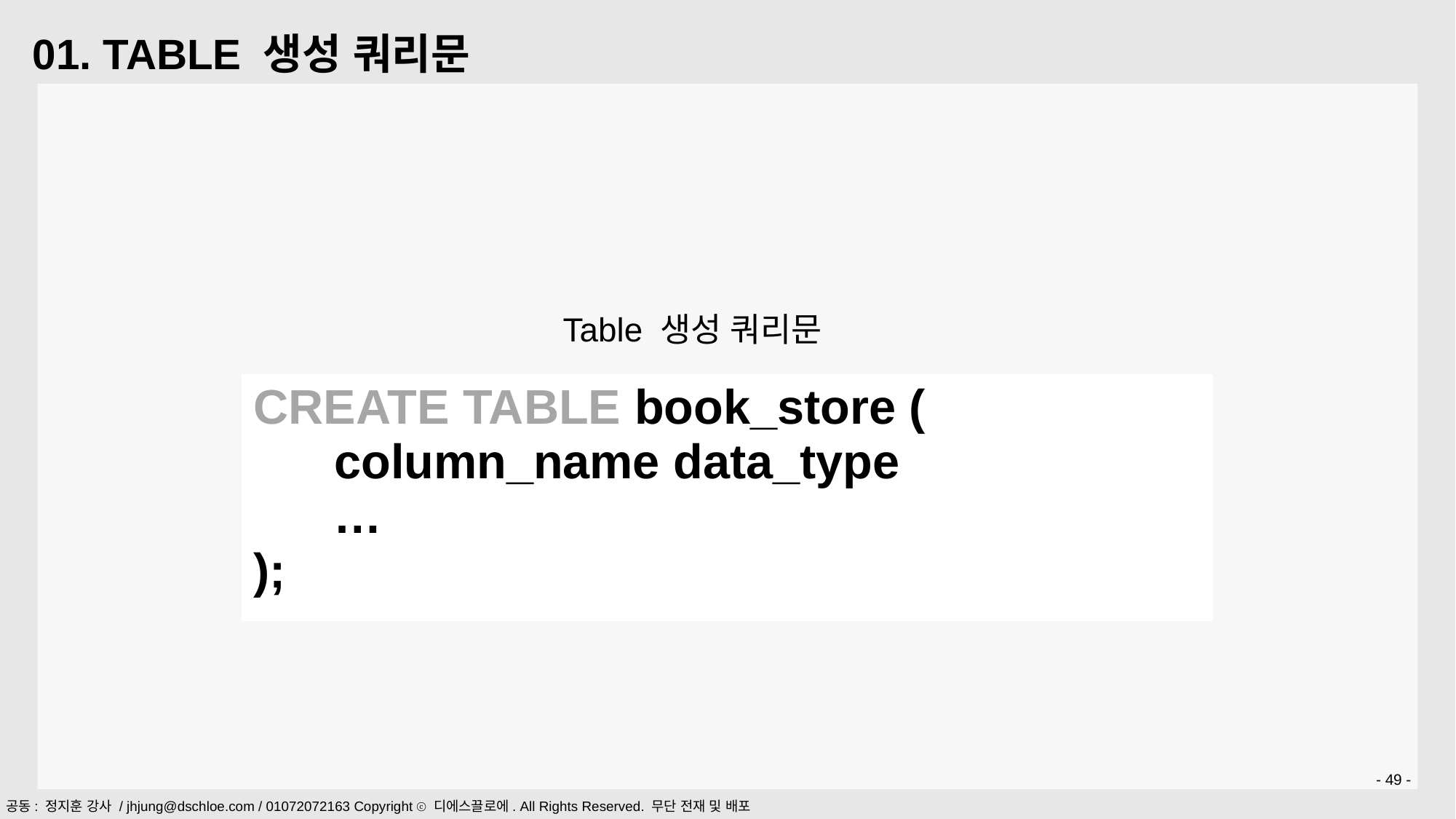

01. TABLE 생성 쿼리문
Table 생성 쿼리문
| CREATE TABLE book\_store ( column\_name data\_type … ); |
| --- |
- 49 -